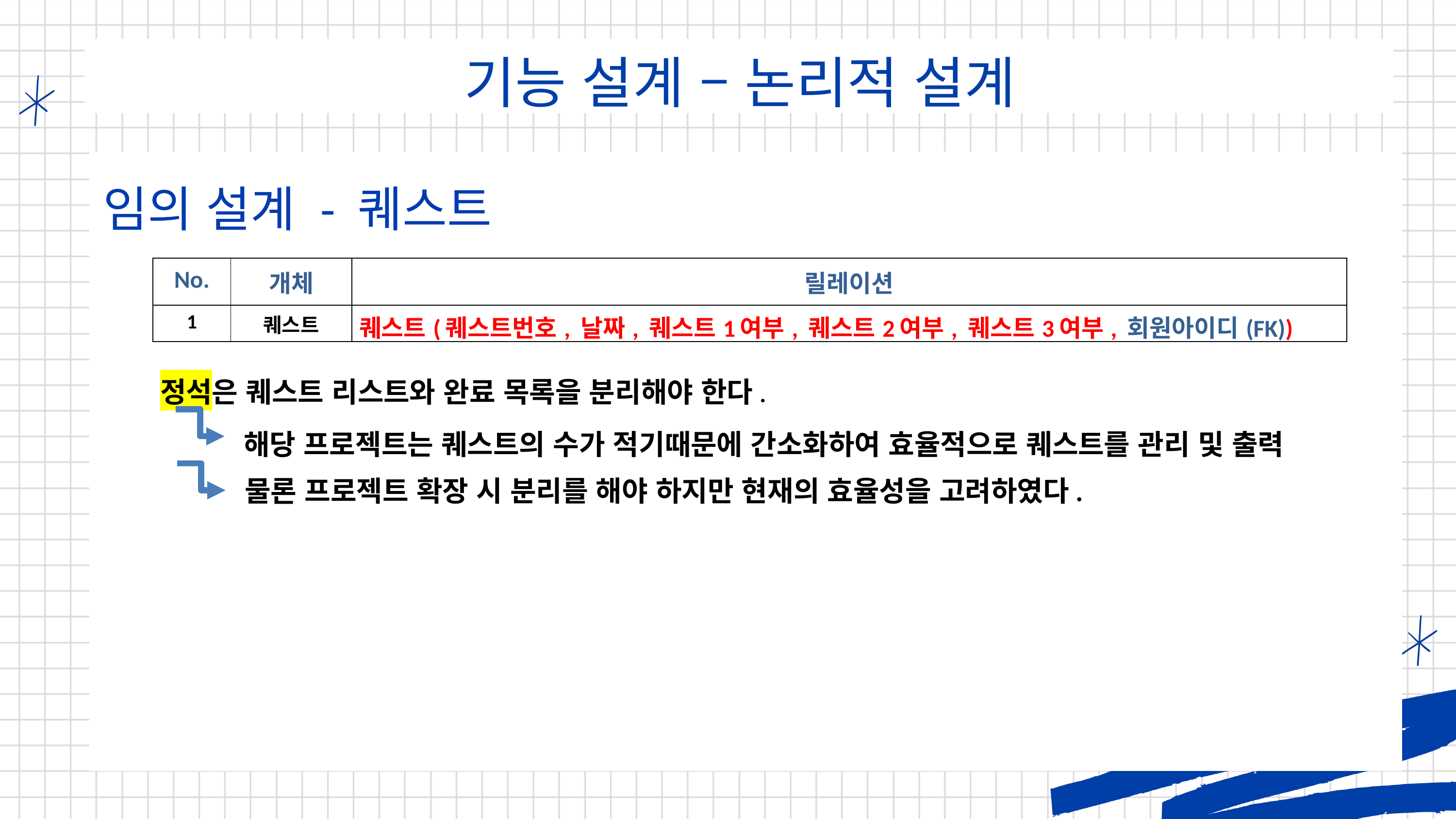

기능 설계 – 논리적 설계

임의 설계 - 퀘스트
| No. | 개체 | 릴레이션 |
| --- | --- | --- |
| 1 | 퀘스트 | 퀘스트(퀘스트번호, 날짜, 퀘스트1여부, 퀘스트2여부, 퀘스트3여부, 회원아이디(FK)) |
정석은 퀘스트 리스트와 완료 목록을 분리해야 한다.
해당 프로젝트는 퀘스트의 수가 적기때문에 간소화하여 효율적으로 퀘스트를 관리 및 출력
물론 프로젝트 확장 시 분리를 해야 하지만 현재의 효율성을 고려하였다.